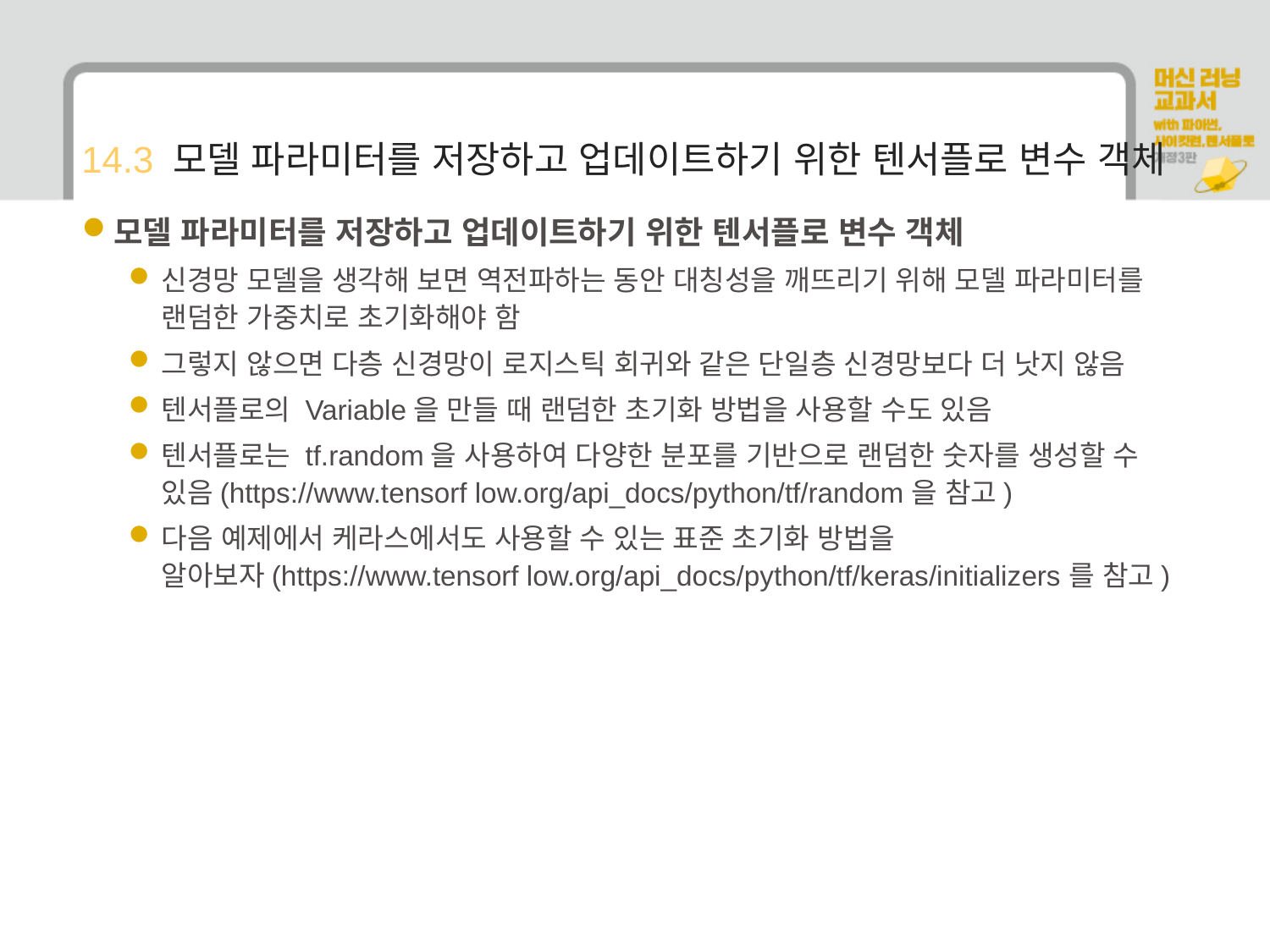

# 14.3 모델 파라미터를 저장하고 업데이트하기 위한 텐서플로 변수 객체
모델 파라미터를 저장하고 업데이트하기 위한 텐서플로 변수 객체
신경망 모델을 생각해 보면 역전파하는 동안 대칭성을 깨뜨리기 위해 모델 파라미터를 랜덤한 가중치로 초기화해야 함
그렇지 않으면 다층 신경망이 로지스틱 회귀와 같은 단일층 신경망보다 더 낫지 않음
텐서플로의 Variable을 만들 때 랜덤한 초기화 방법을 사용할 수도 있음
텐서플로는 tf.random을 사용하여 다양한 분포를 기반으로 랜덤한 숫자를 생성할 수 있음(https://www.tensorf low.org/api_docs/python/tf/random을 참고)
다음 예제에서 케라스에서도 사용할 수 있는 표준 초기화 방법을 알아보자(https://www.tensorf low.org/api_docs/python/tf/keras/initializers를 참고)